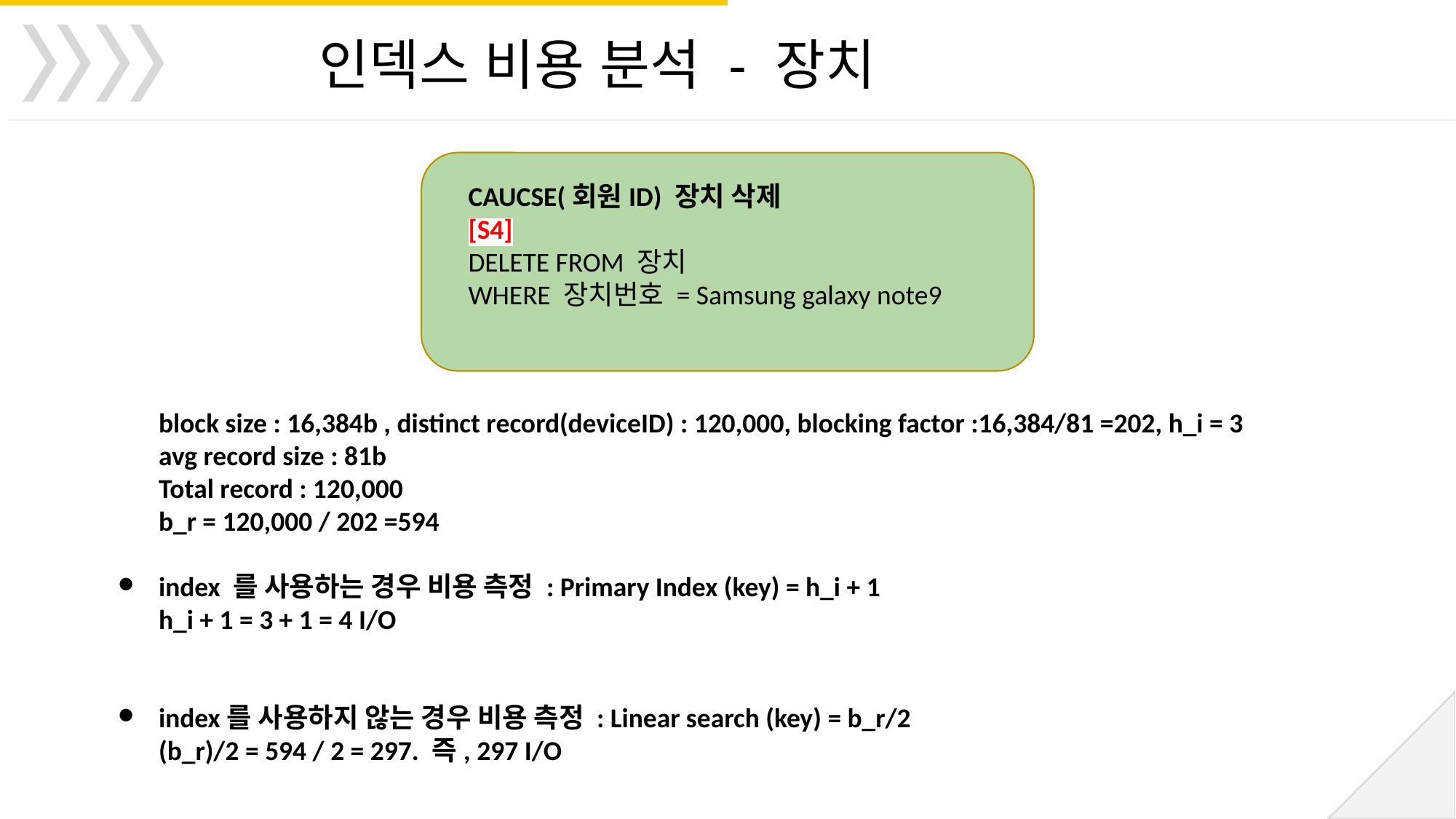

인덱스 비용 분석 - 장치

CAUCSE(회원ID) 장치 삭제
[S4]
DELETE FROM 장치
WHERE 장치번호 = Samsung galaxy note9
block size : 16,384b , distinct record(deviceID) : 120,000, blocking factor :16,384/81 =202, h_i = 3
avg record size : 81b
Total record : 120,000
b_r = 120,000 / 202 =594

index 를 사용하는 경우 비용 측정 : Primary Index (key) = h_i + 1
h_i + 1 = 3 + 1 = 4 I/O

index를 사용하지 않는 경우 비용 측정 : Linear search (key) = b_r/2
(b_r)/2 = 594 / 2 = 297. 즉, 297 I/O